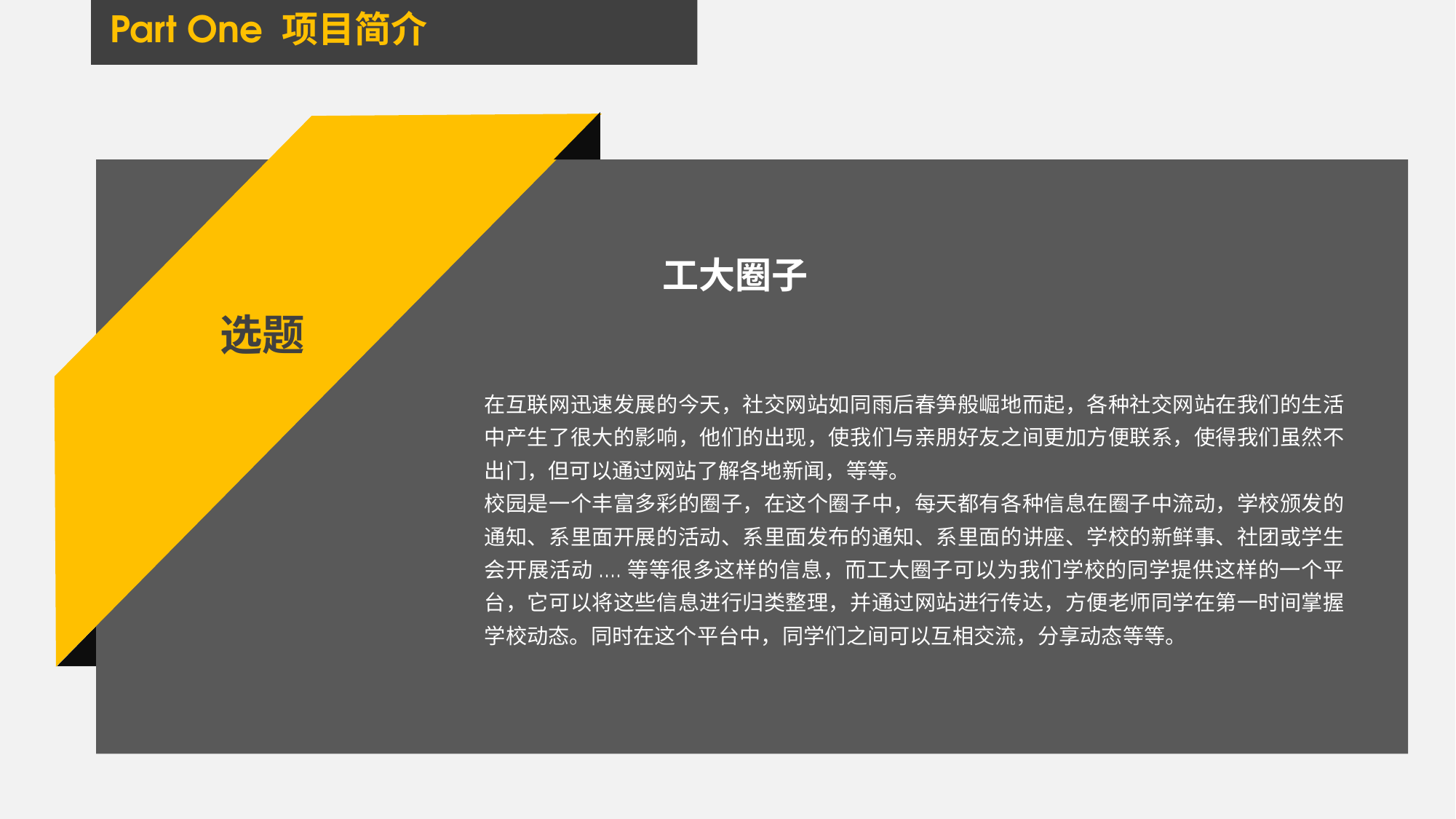

工大圈子
选题
在互联网迅速发展的今天，社交网站如同雨后春笋般崛地而起，各种社交网站在我们的生活中产生了很大的影响，他们的出现，使我们与亲朋好友之间更加方便联系，使得我们虽然不出门，但可以通过网站了解各地新闻，等等。
校园是一个丰富多彩的圈子，在这个圈子中，每天都有各种信息在圈子中流动，学校颁发的通知、系里面开展的活动、系里面发布的通知、系里面的讲座、学校的新鲜事、社团或学生会开展活动....等等很多这样的信息，而工大圈子可以为我们学校的同学提供这样的一个平台，它可以将这些信息进行归类整理，并通过网站进行传达，方便老师同学在第一时间掌握学校动态。同时在这个平台中，同学们之间可以互相交流，分享动态等等。
Part One 项目简介